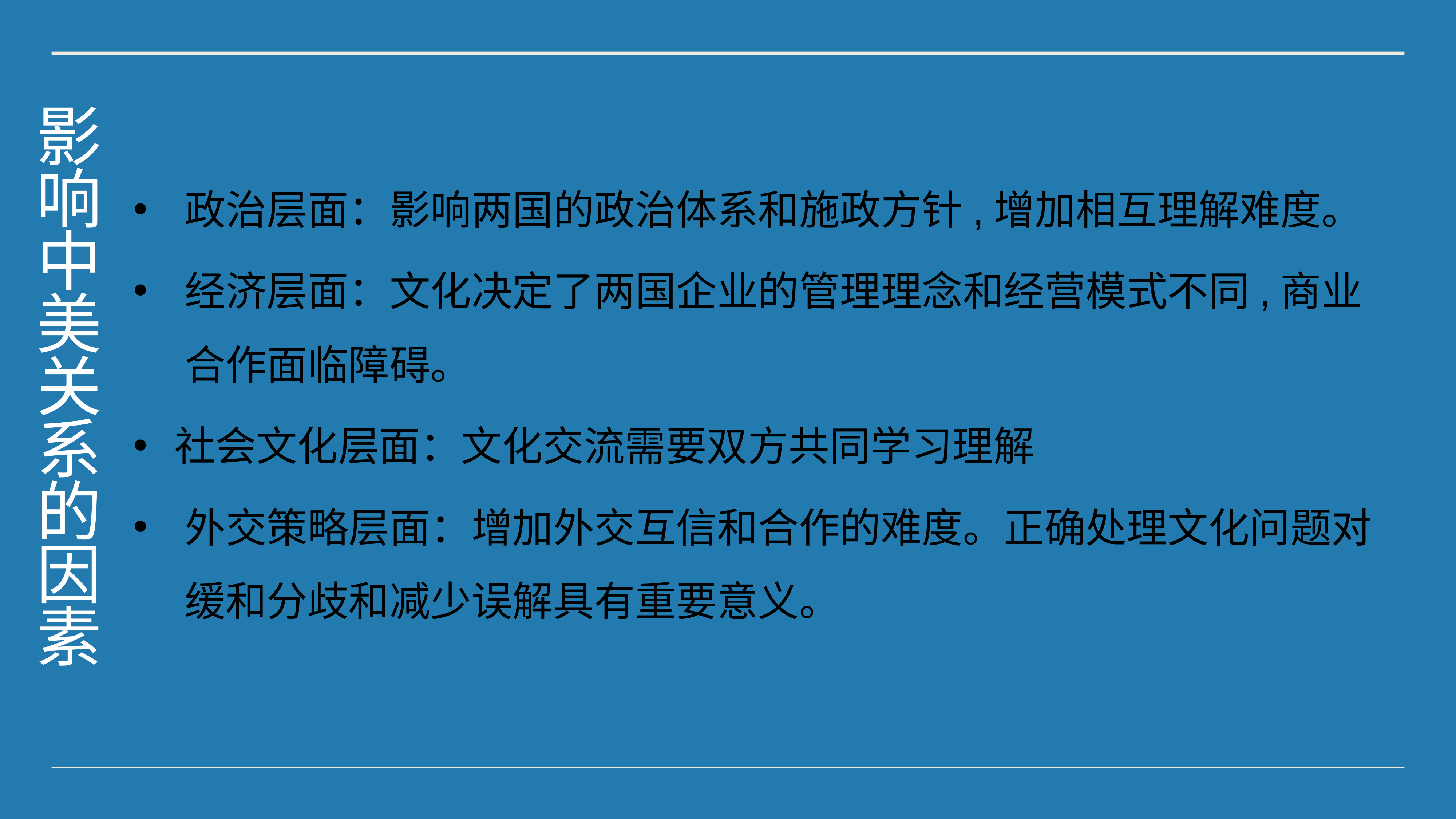

# 影响中美关系的因素
政治层面：影响两国的政治体系和施政方针,增加相互理解难度。
经济层面：文化决定了两国企业的管理理念和经营模式不同,商业合作面临障碍。
社会文化层面：文化交流需要双方共同学习理解
外交策略层面：增加外交互信和合作的难度。正确处理文化问题对缓和分歧和减少误解具有重要意义。